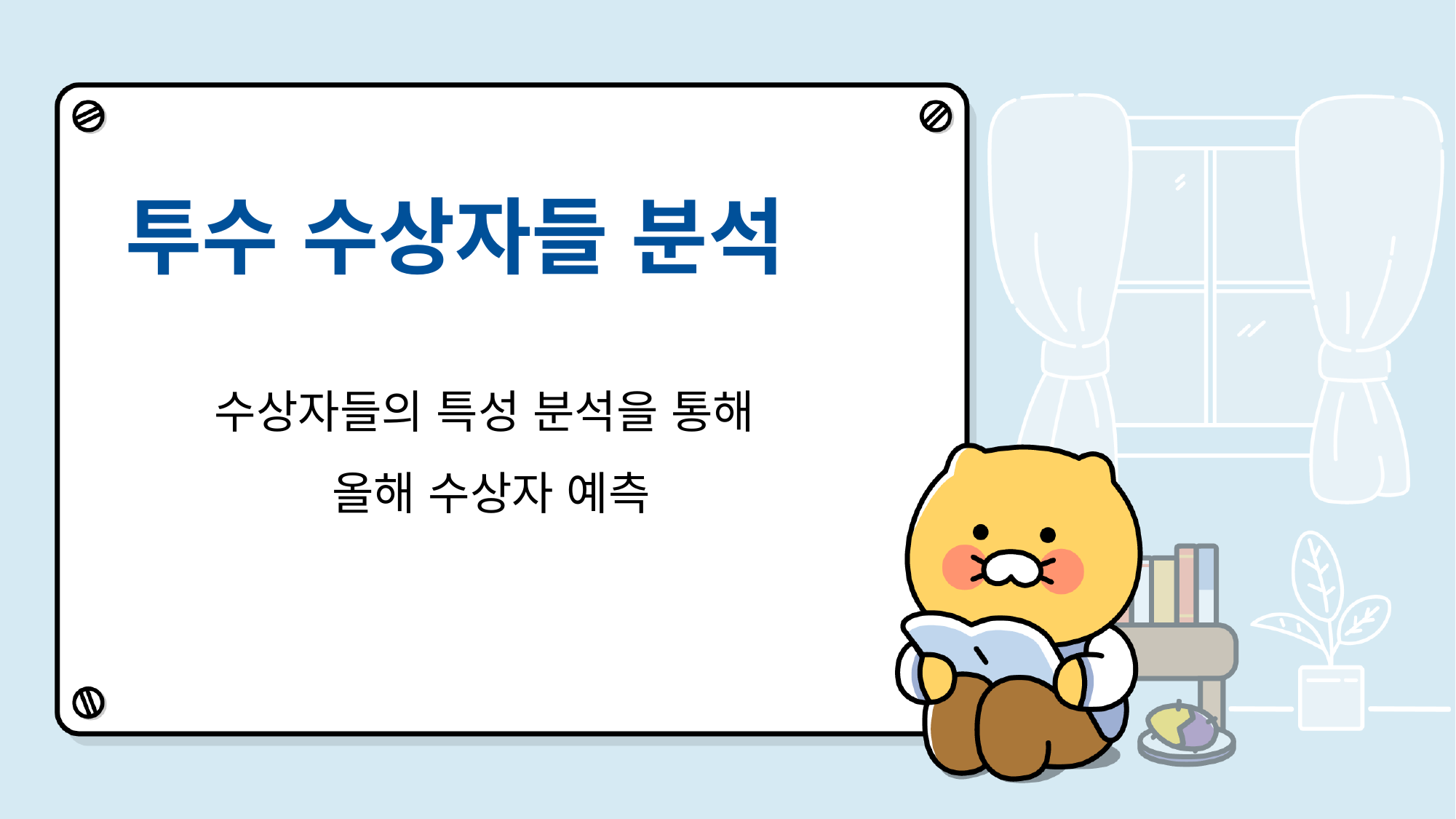

# 투수 수상자들 분석
수상자들의 특성 분석을 통해
올해 수상자 예측